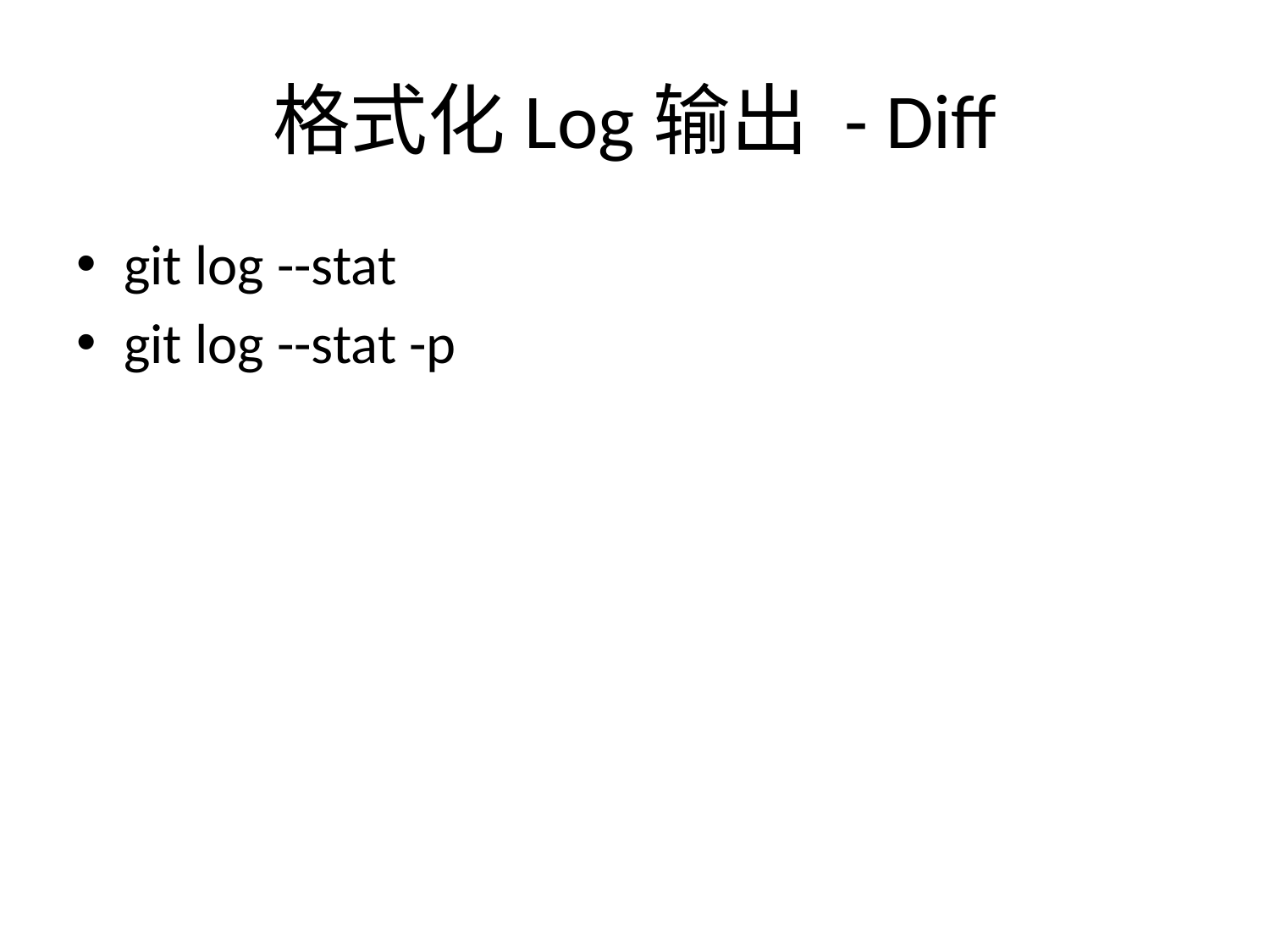

# 格式化Log输出 - Diff
git log --stat
git log --stat -p